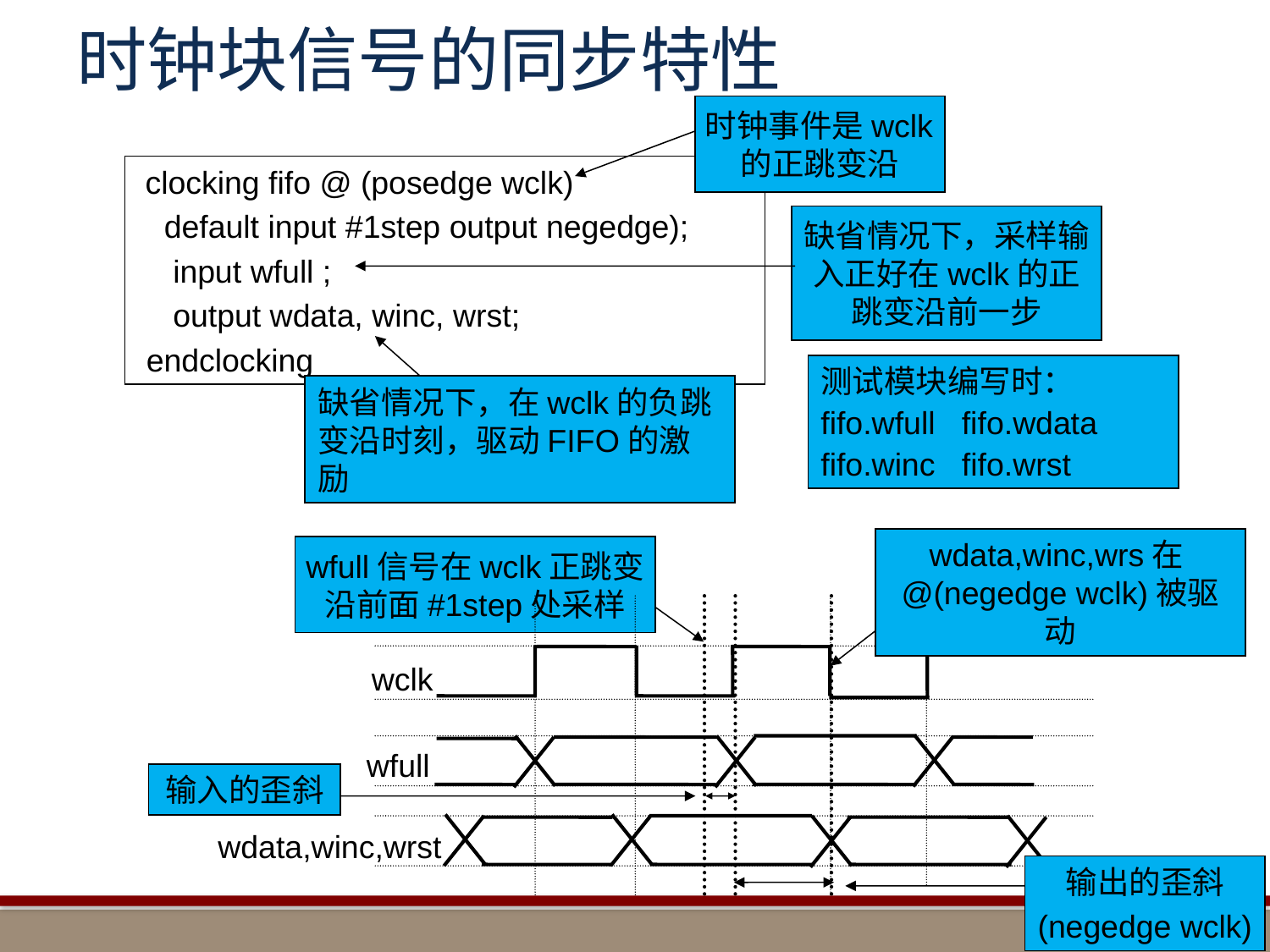

# 时钟块信号的同步特性
时钟事件是wclk的正跳变沿

 clocking fifo @ (posedge wclk)
   default input #1step output negedge);
    input wfull ;
    output wdata, winc, wrst;
 endclocking
缺省情况下，采样输入正好在wclk的正跳变沿前一步

测试模块编写时：
fifo.wfull   fifo.wdata
fifo.winc   fifo.wrst
缺省情况下，在wclk的负跳变沿时刻，驱动FIFO的激励
wdata,winc,wrs在@(negedge wclk)被驱动
wfull信号在wclk正跳变沿前面#1step处采样

wclk

wfull

输入的歪斜

wdata,winc,wrst
输出的歪斜
(negedge wclk)